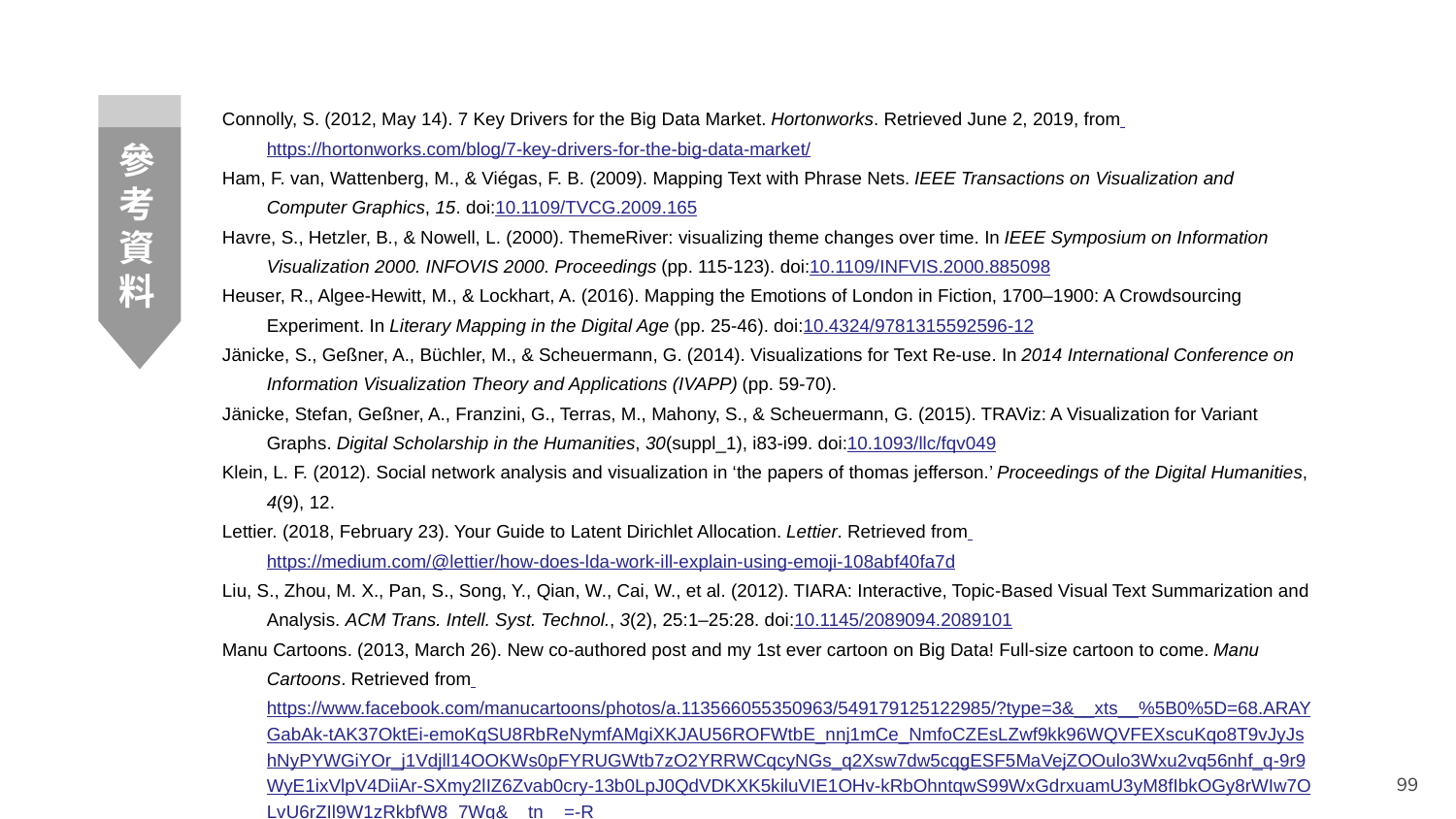

Connolly, S. (2012, May 14). 7 Key Drivers for the Big Data Market. Hortonworks. Retrieved June 2, 2019, from https://hortonworks.com/blog/7-key-drivers-for-the-big-data-market/
Ham, F. van, Wattenberg, M., & Viégas, F. B. (2009). Mapping Text with Phrase Nets. IEEE Transactions on Visualization and Computer Graphics, 15. doi:10.1109/TVCG.2009.165
Havre, S., Hetzler, B., & Nowell, L. (2000). ThemeRiver: visualizing theme changes over time. In IEEE Symposium on Information Visualization 2000. INFOVIS 2000. Proceedings (pp. 115-123). doi:10.1109/INFVIS.2000.885098
Heuser, R., Algee-Hewitt, M., & Lockhart, A. (2016). Mapping the Emotions of London in Fiction, 1700–1900: A Crowdsourcing Experiment. In Literary Mapping in the Digital Age (pp. 25-46). doi:10.4324/9781315592596-12
Jänicke, S., Geßner, A., Büchler, M., & Scheuermann, G. (2014). Visualizations for Text Re-use. In 2014 International Conference on Information Visualization Theory and Applications (IVAPP) (pp. 59-70).
Jänicke, Stefan, Geßner, A., Franzini, G., Terras, M., Mahony, S., & Scheuermann, G. (2015). TRAViz: A Visualization for Variant Graphs. Digital Scholarship in the Humanities, 30(suppl_1), i83-i99. doi:10.1093/llc/fqv049
Klein, L. F. (2012). Social network analysis and visualization in ‘the papers of thomas jefferson.’ Proceedings of the Digital Humanities, 4(9), 12.
Lettier. (2018, February 23). Your Guide to Latent Dirichlet Allocation. Lettier. Retrieved from https://medium.com/@lettier/how-does-lda-work-ill-explain-using-emoji-108abf40fa7d
Liu, S., Zhou, M. X., Pan, S., Song, Y., Qian, W., Cai, W., et al. (2012). TIARA: Interactive, Topic-Based Visual Text Summarization and Analysis. ACM Trans. Intell. Syst. Technol., 3(2), 25:1–25:28. doi:10.1145/2089094.2089101
Manu Cartoons. (2013, March 26). New co-authored post and my 1st ever cartoon on Big Data! Full-size cartoon to come. Manu Cartoons. Retrieved from https://www.facebook.com/manucartoons/photos/a.113566055350963/549179125122985/?type=3&__xts__%5B0%5D=68.ARAYGabAk-tAK37OktEi-emoKqSU8RbReNymfAMgiXKJAU56ROFWtbE_nnj1mCe_NmfoCZEsLZwf9kk96WQVFEXscuKqo8T9vJyJshNyPYWGiYOr_j1Vdjll14OOKWs0pFYRUGWtb7zO2YRRWCqcyNGs_q2Xsw7dw5cqgESF5MaVejZOOulo3Wxu2vq56nhf_q-9r9WyE1ixVlpV4DiiAr-SXmy2lIZ6Zvab0cry-13b0LpJ0QdVDKXK5kiluVIE1OHv-kRbOhntqwS99WxGdrxuamU3yM8fIbkOGy8rWIw7OLvU6rZIl9W1zRkbfW8_7Wg&__tn__=-R

# 參考資料

99